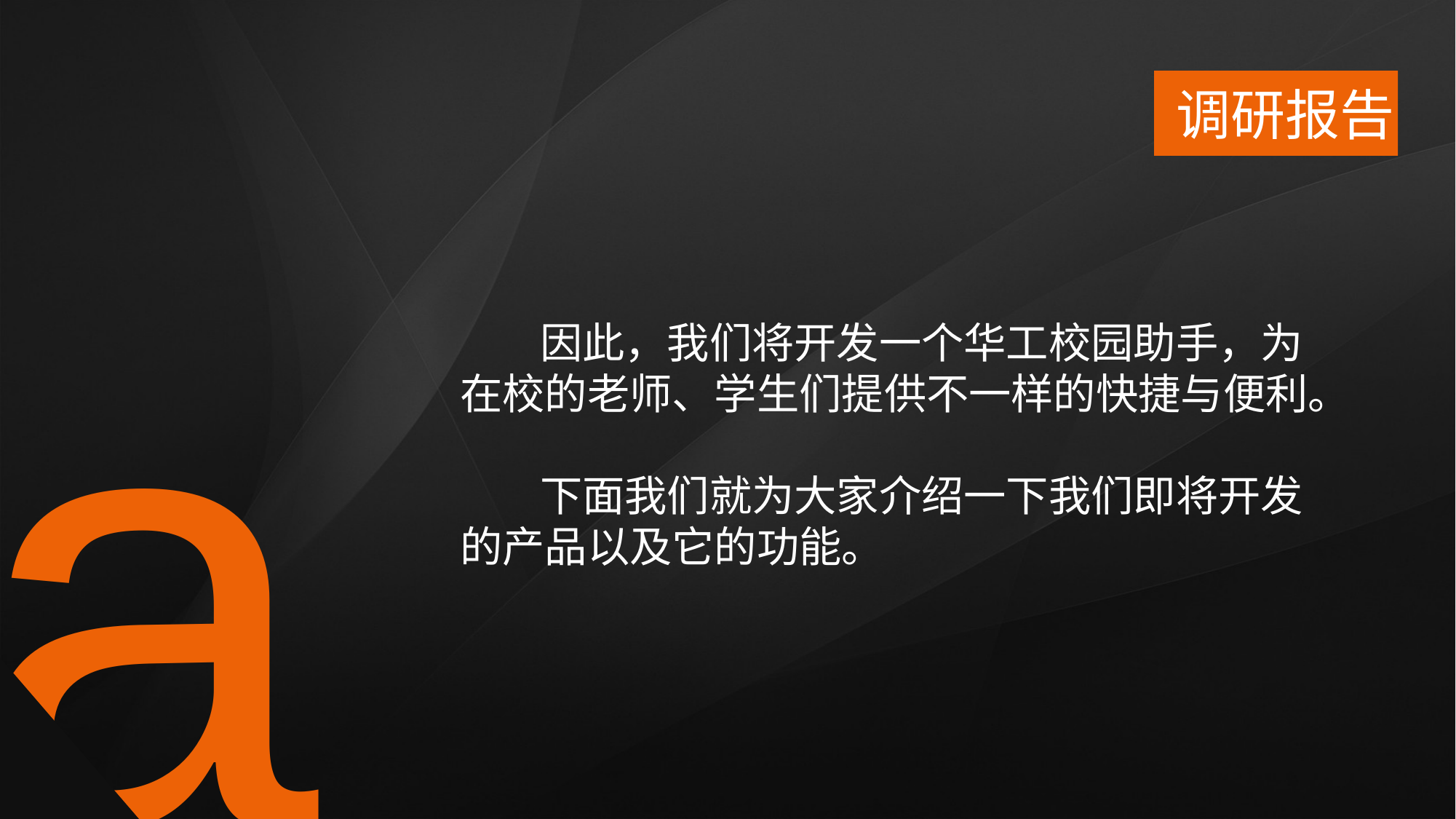

调研报告
a
    因此，我们将开发一个华工校园助手，为在校的老师、学生们提供不一样的快捷与便利。

    下面我们就为大家介绍一下我们即将开发的产品以及它的功能。